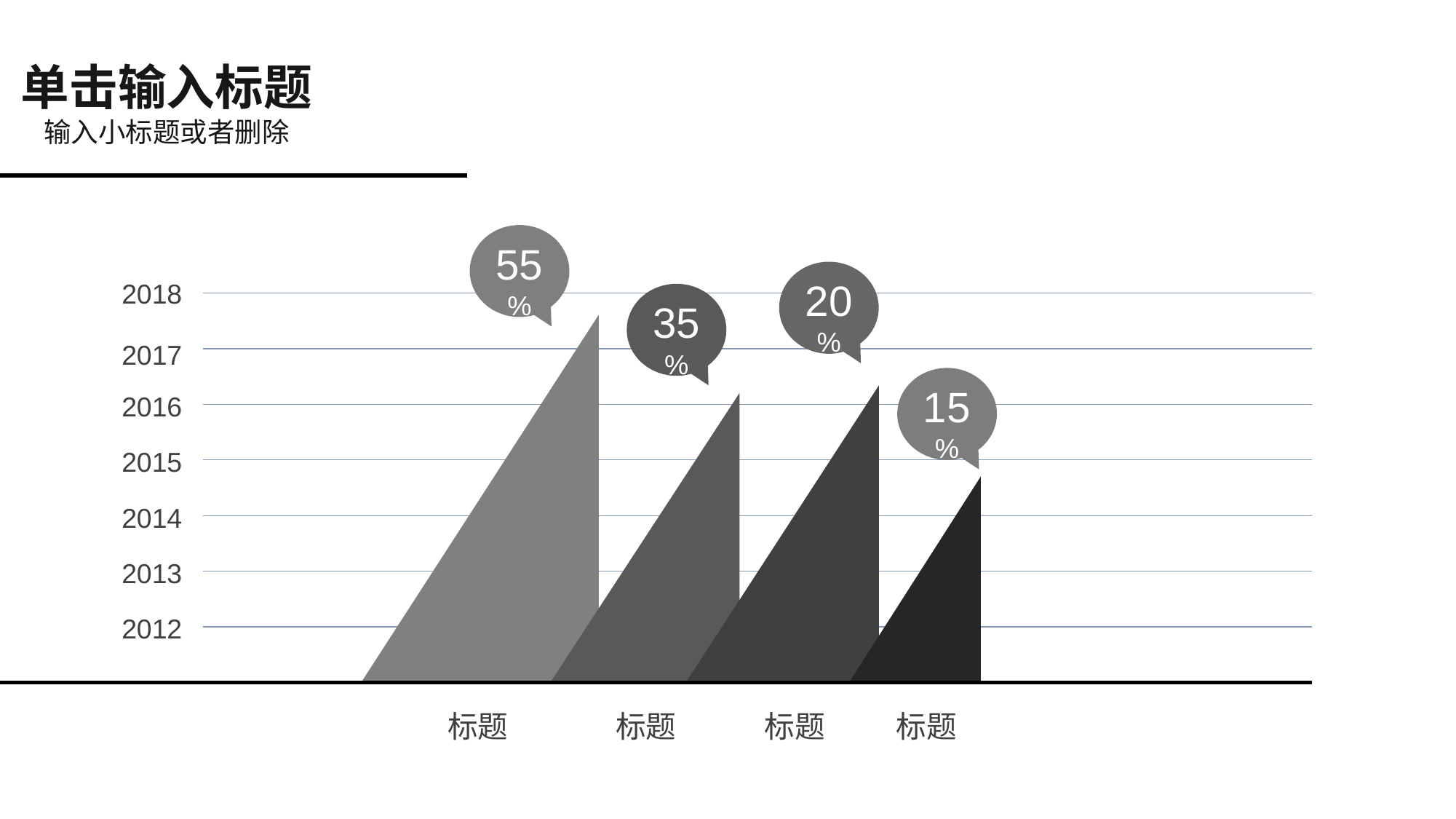

单击输入标题
输入小标题或者删除
55%
20%
2018
35%

2017
15%
2016

2015

2014
2013
2012
标题
标题
标题
标题